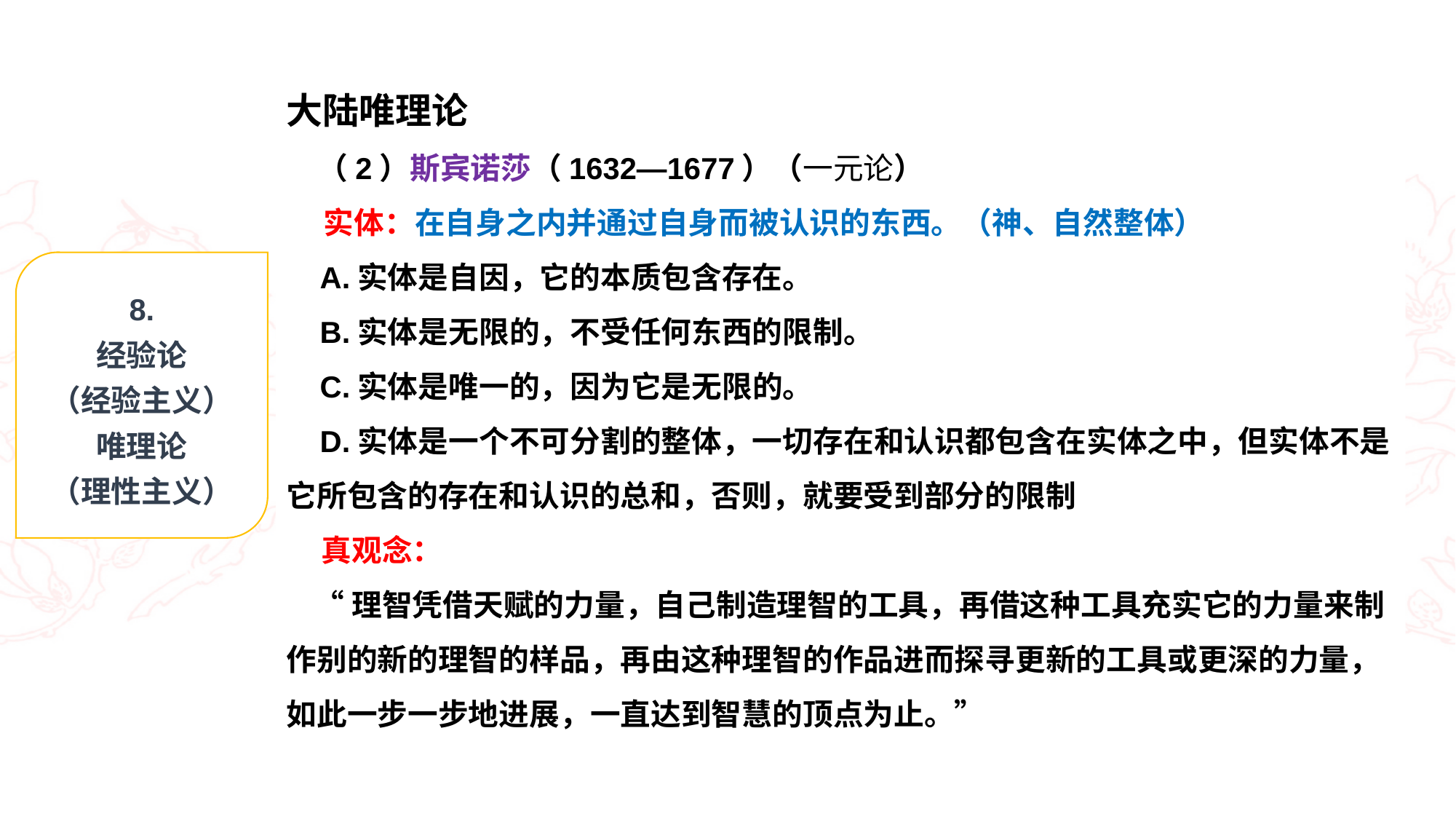

大陆唯理论
    （2）斯宾诺莎（1632—1677）（一元论）
     实体：在自身之内并通过自身而被认识的东西。（神、自然整体）
    A.实体是自因，它的本质包含存在。
    B.实体是无限的，不受任何东西的限制。
    C.实体是唯一的，因为它是无限的。
    D.实体是一个不可分割的整体，一切存在和认识都包含在实体之中，但实体不是它所包含的存在和认识的总和，否则，就要受到部分的限制
    真观念：
    “理智凭借天赋的力量，自己制造理智的工具，再借这种工具充实它的力量来制作别的新的理智的样品，再由这种理智的作品进而探寻更新的工具或更深的力量，如此一步一步地进展，一直达到智慧的顶点为止。”
8.
经验论
（经验主义）
唯理论
（理性主义）